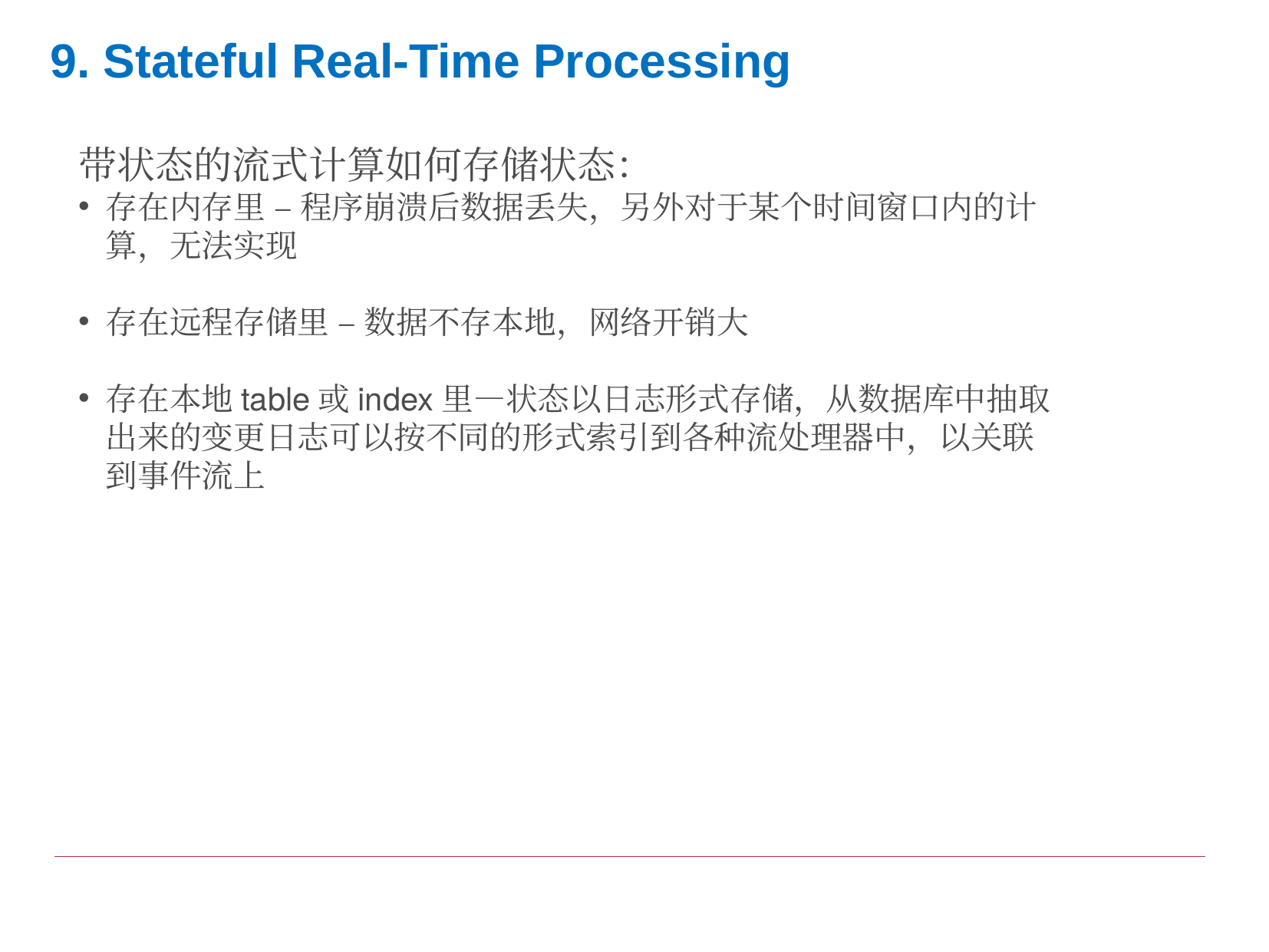

# 9. Stateful Real-Time Processing
带状态的流式计算如何存储状态：
存在内存里 – 程序崩溃后数据丢失，另外对于某个时间窗口内的计算，无法实现

存在远程存储里 – 数据不存本地，网络开销大

存在本地table或index里—状态以日志形式存储，从数据库中抽取出来的变更日志可以按不同的形式索引到各种流处理器中，以关联到事件流上

12